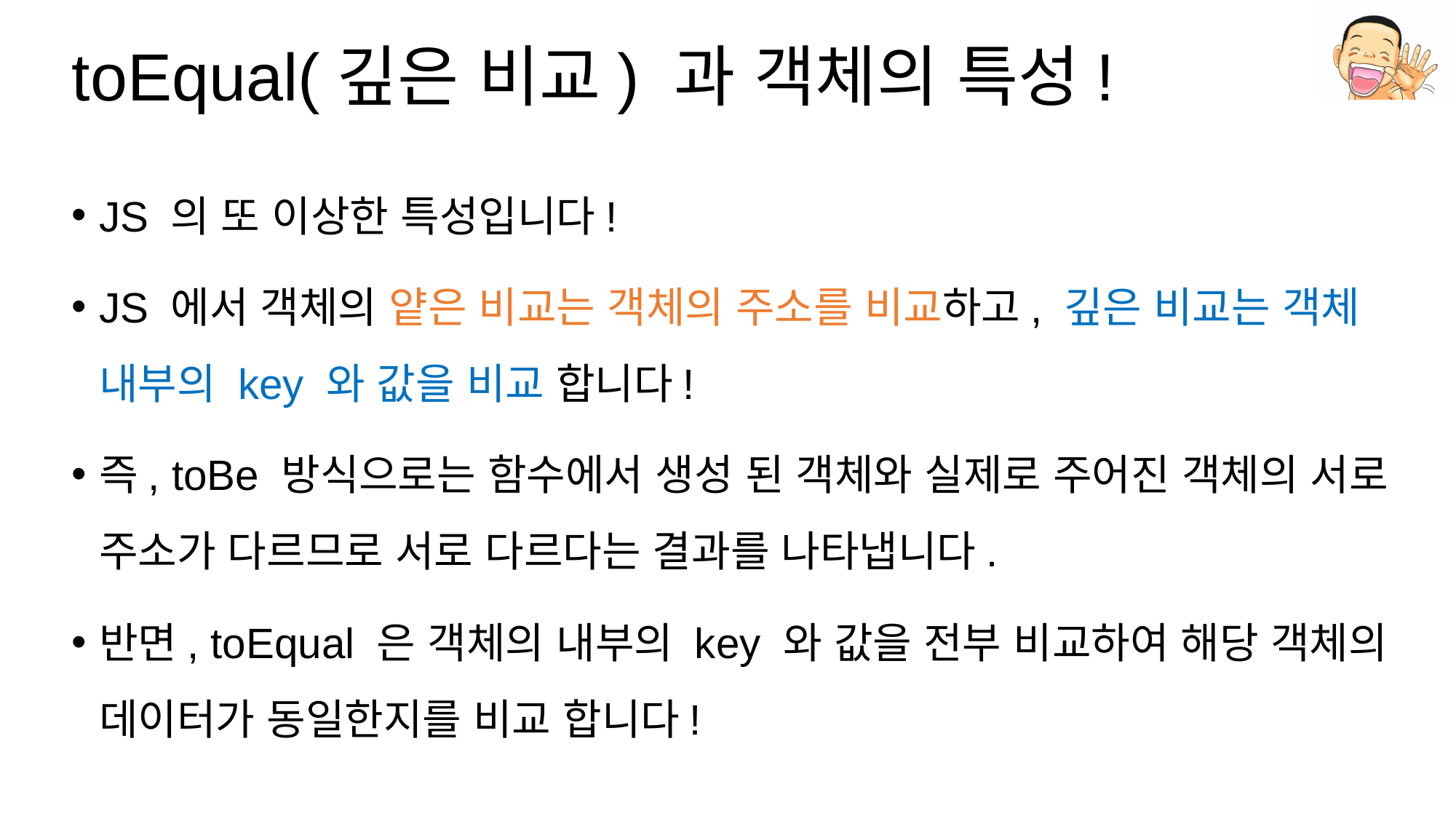

# toEqual(깊은 비교) 과 객체의 특성!
JS 의 또 이상한 특성입니다!
JS 에서 객체의 얕은 비교는 객체의 주소를 비교하고, 깊은 비교는 객체 내부의 key 와 값을 비교 합니다!
즉, toBe 방식으로는 함수에서 생성 된 객체와 실제로 주어진 객체의 서로 주소가 다르므로 서로 다르다는 결과를 나타냅니다.
반면, toEqual 은 객체의 내부의 key 와 값을 전부 비교하여 해당 객체의 데이터가 동일한지를 비교 합니다!